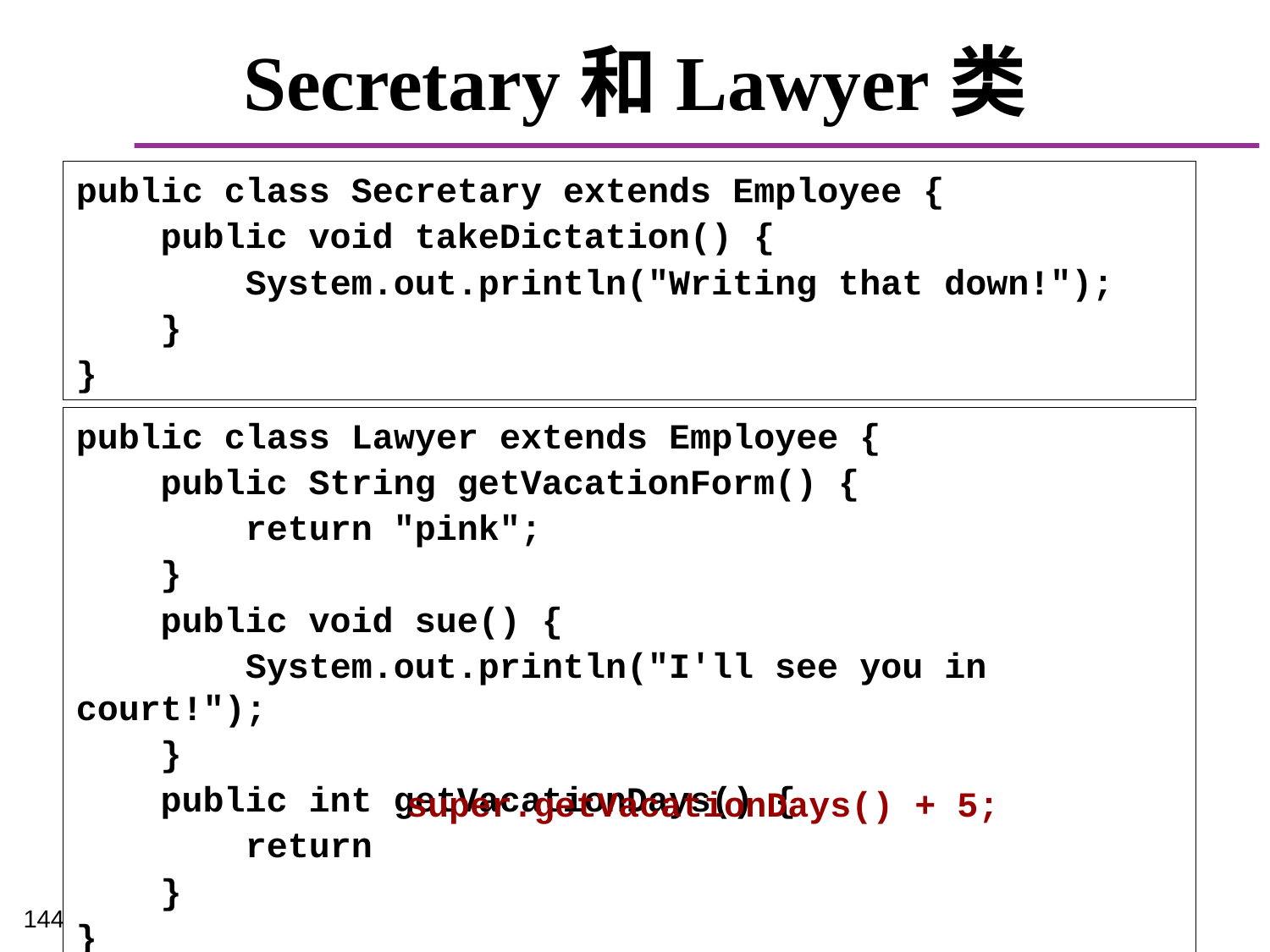

# Secretary和Lawyer类
public class Secretary extends Employee {
    public void takeDictation() {
        System.out.println("Writing that down!");
    }
}
public class Lawyer extends Employee {
    public String getVacationForm() {
        return "pink";
    }
    public void sue() {
        System.out.println("I'll see you in court!");
    }
    public int getVacationDays() {
        return
    }
}
super.getVacationDays() + 5;
144